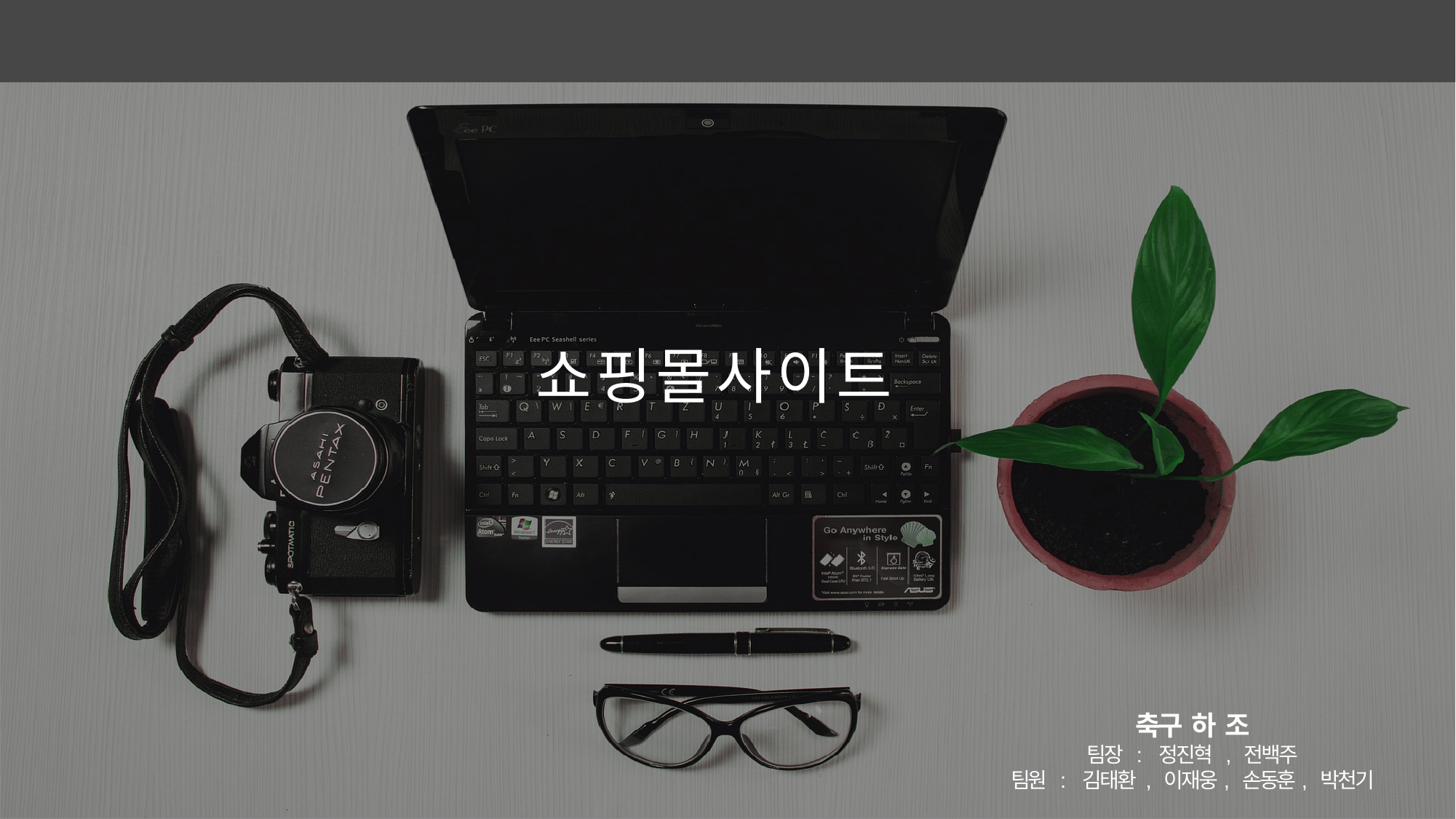

쇼핑몰사이트
축구  하  조
팀장  :   정진혁  ,  전백주
팀원  :   김태환 ,  이재웅,  손동훈,  박천기